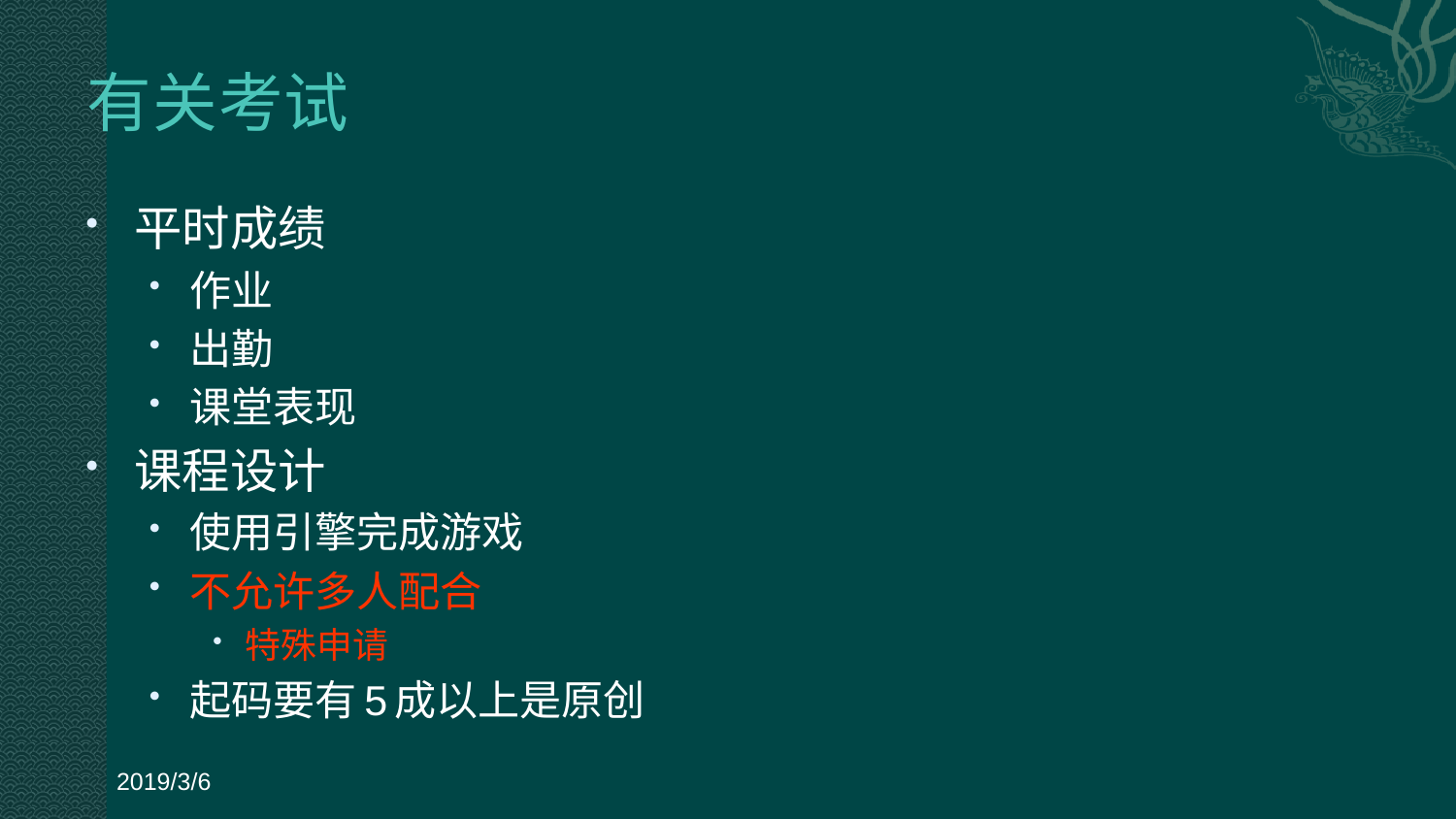

# 有关考试
平时成绩
作业
出勤
课堂表现
课程设计
使用引擎完成游戏
不允许多人配合
特殊申请
起码要有5成以上是原创
2019/3/6